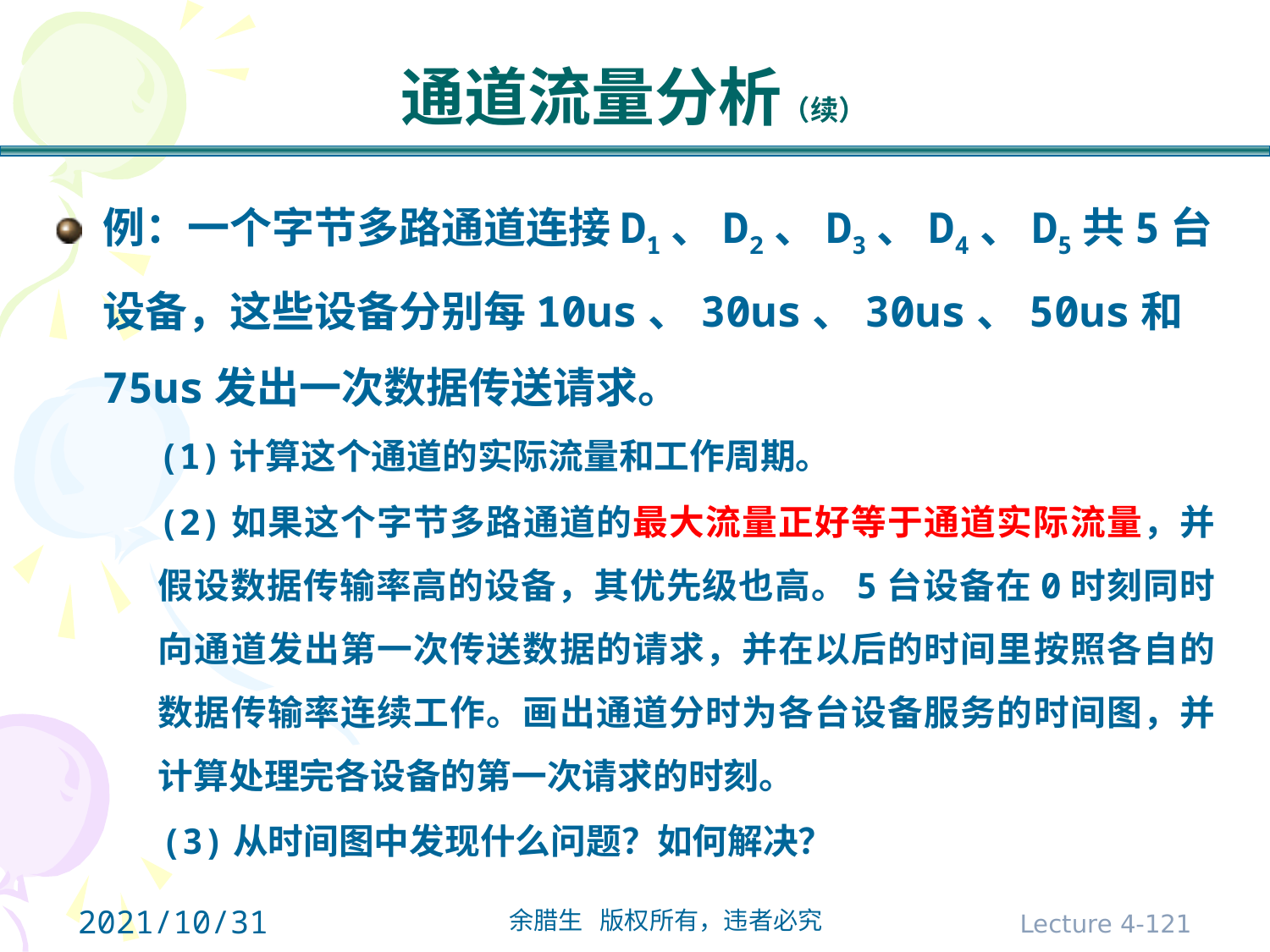

# 通道流量分析（续）
例：一个字节多路通道连接D1、D2、D3、D4、D5共5台设备，这些设备分别每10us、30us、30us、50us和75us发出一次数据传送请求。
	(1)计算这个通道的实际流量和工作周期。
	(2)如果这个字节多路通道的最大流量正好等于通道实际流量，并假设数据传输率高的设备，其优先级也高。5台设备在0时刻同时向通道发出第一次传送数据的请求，并在以后的时间里按照各自的数据传输率连续工作。画出通道分时为各台设备服务的时间图，并计算处理完各设备的第一次请求的时刻。
  (3)从时间图中发现什么问题？如何解决？
2021/10/31
Lecture 4-121